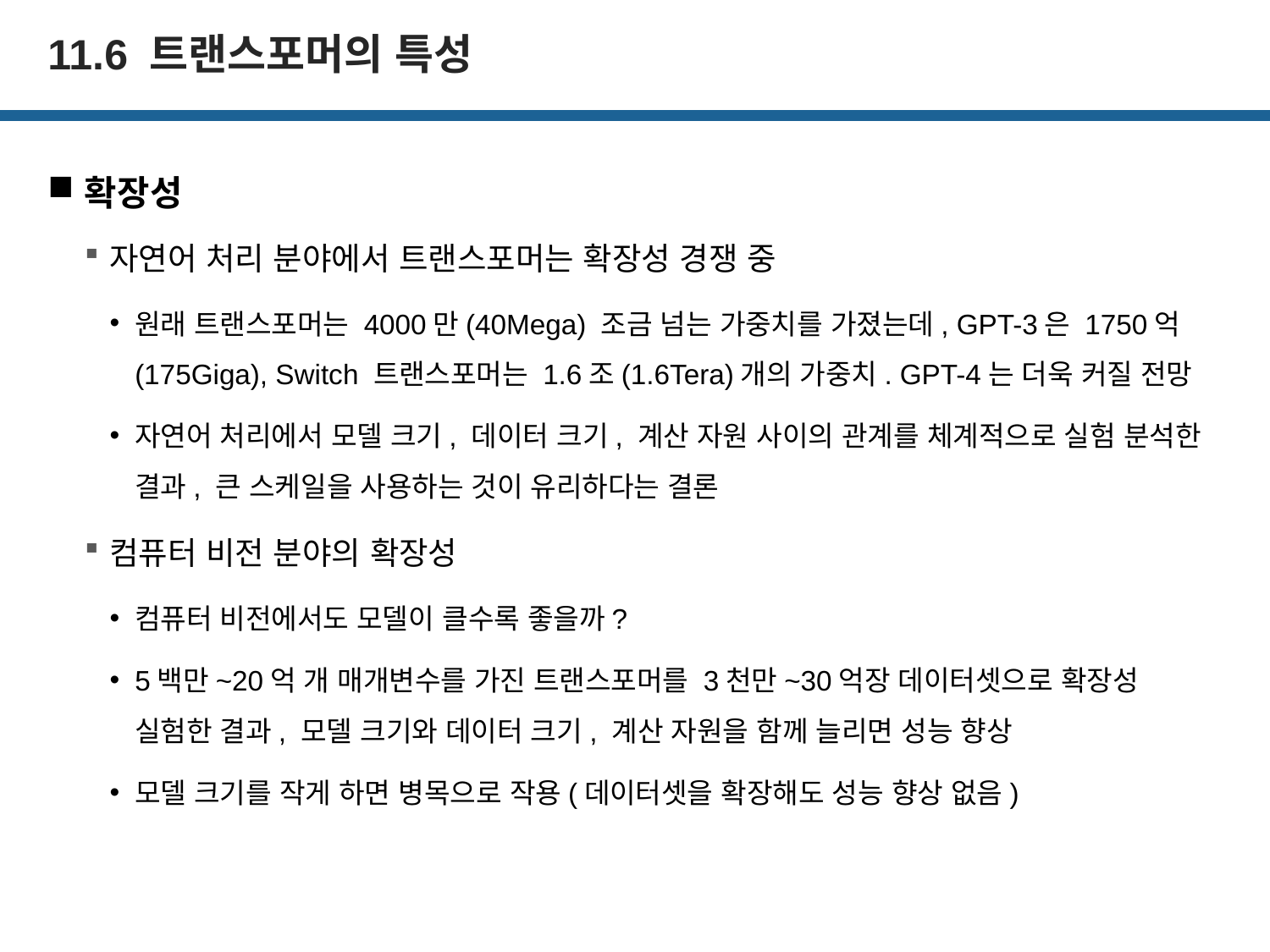

# 11.6 트랜스포머의 특성
확장성
자연어 처리 분야에서 트랜스포머는 확장성 경쟁 중
원래 트랜스포머는 4000만(40Mega) 조금 넘는 가중치를 가졌는데, GPT-3은 1750억(175Giga), Switch 트랜스포머는 1.6조(1.6Tera)개의 가중치. GPT-4는 더욱 커질 전망
자연어 처리에서 모델 크기, 데이터 크기, 계산 자원 사이의 관계를 체계적으로 실험 분석한 결과, 큰 스케일을 사용하는 것이 유리하다는 결론
컴퓨터 비전 분야의 확장성
컴퓨터 비전에서도 모델이 클수록 좋을까?
5백만~20억 개 매개변수를 가진 트랜스포머를 3천만~30억장 데이터셋으로 확장성 실험한 결과, 모델 크기와 데이터 크기, 계산 자원을 함께 늘리면 성능 향상
모델 크기를 작게 하면 병목으로 작용(데이터셋을 확장해도 성능 향상 없음)